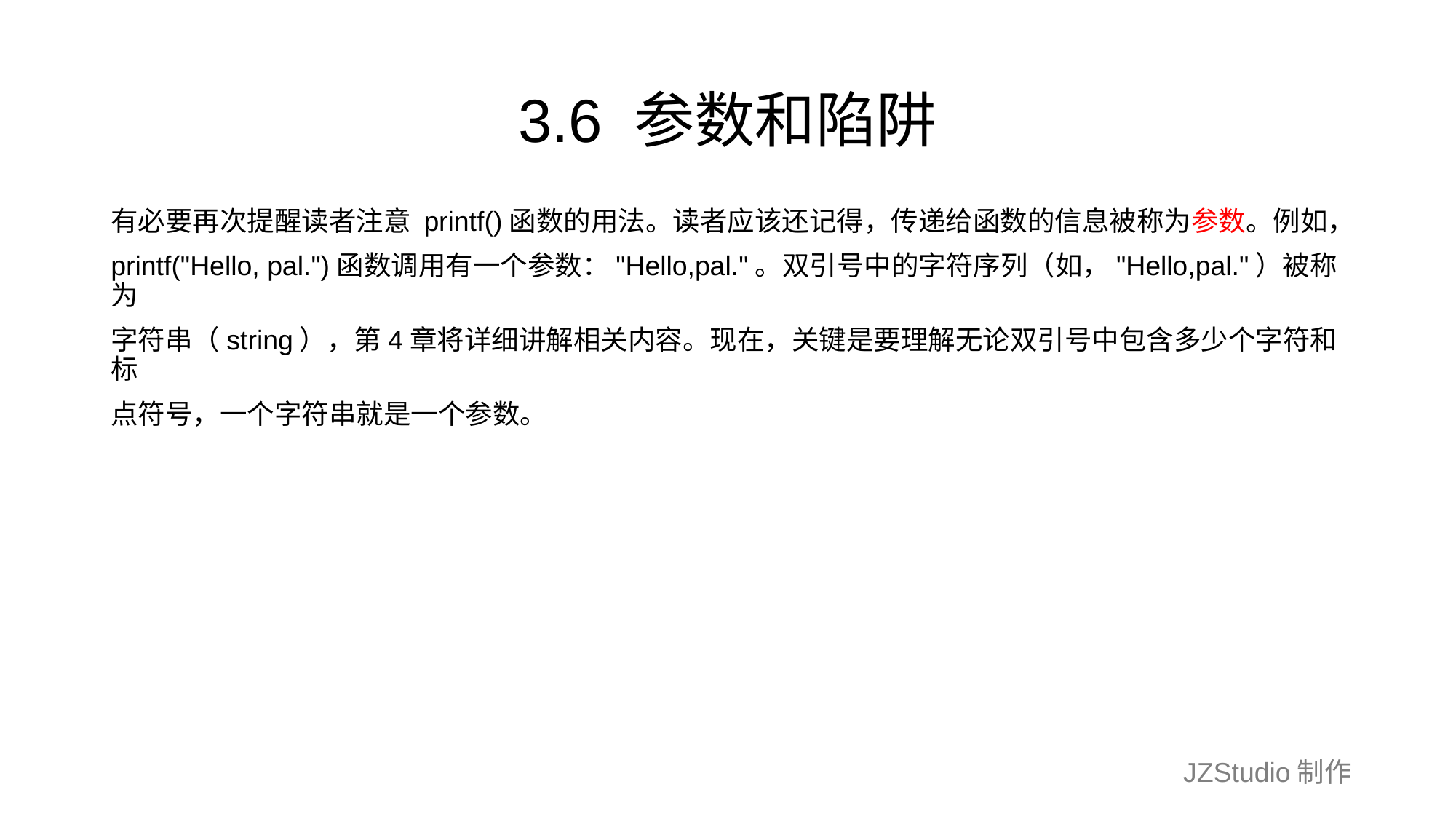

# 3.6 参数和陷阱
有必要再次提醒读者注意 printf()函数的用法。读者应该还记得，传递给函数的信息被称为参数。例如，
printf("Hello, pal.")函数调用有一个参数："Hello,pal."。双引号中的字符序列（如，"Hello,pal."）被称为
字符串（string），第4章将详细讲解相关内容。现在，关键是要理解无论双引号中包含多少个字符和标
点符号，一个字符串就是一个参数。